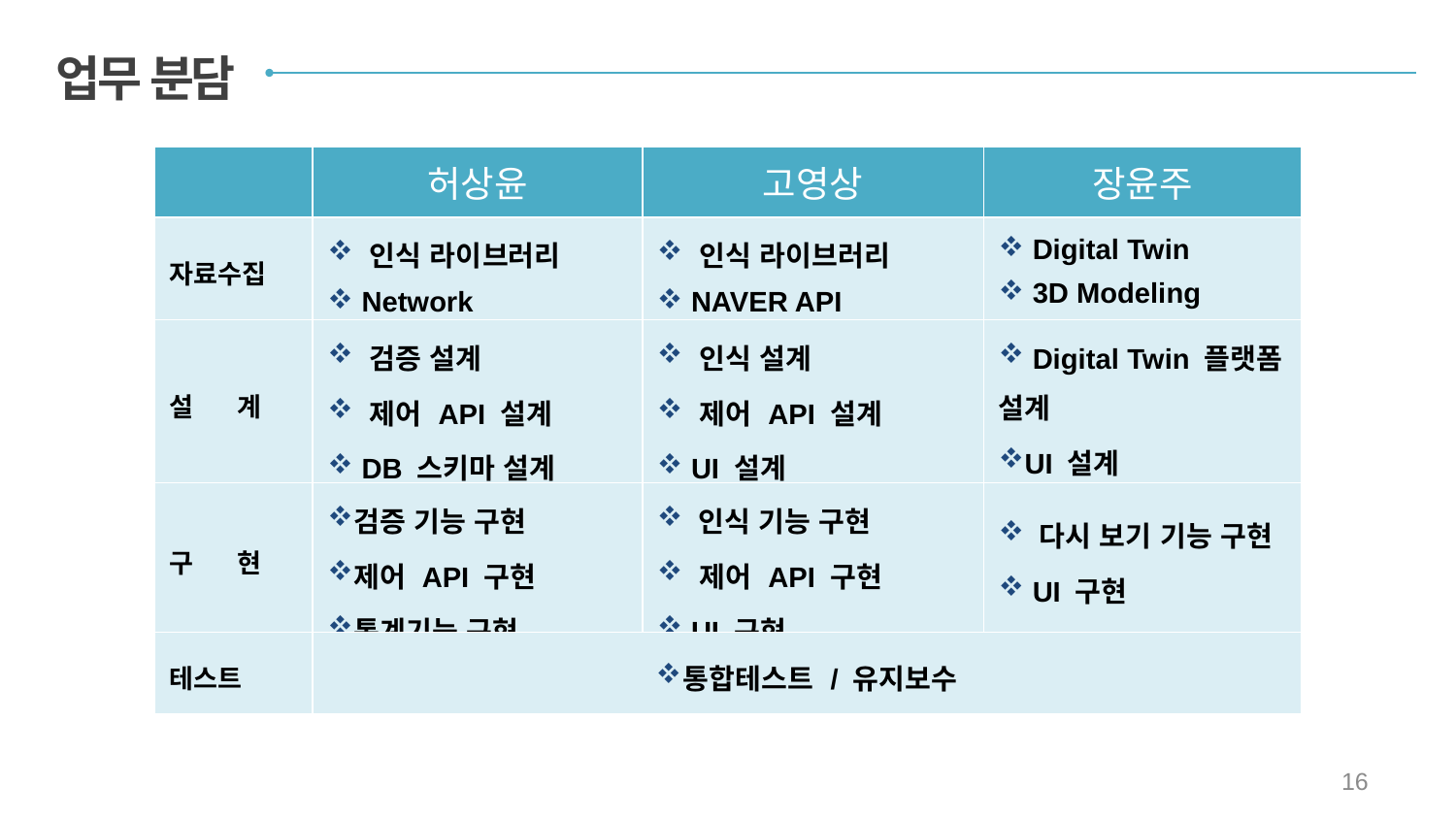

업무 분담
|  | 허상윤 | 고영상 | 장윤주 |
| --- | --- | --- | --- |
| 자료수집 | 인식 라이브러리 Network | 인식 라이브러리 NAVER API | Digital Twin 3D Modeling |
| 설 계 | 검증 설계 제어 API 설계 DB 스키마 설계 | 인식 설계 제어 API 설계 UI 설계 | Digital Twin 플랫폼 설계 UI 설계 |
| 구 현 | 검증 기능 구현 제어 API 구현 통계기능 구현 | 인식 기능 구현 제어 API 구현 UI 구현 | 다시 보기 기능 구현 UI 구현 |
| 테스트 | 통합테스트 / 유지보수 |  |  |
16